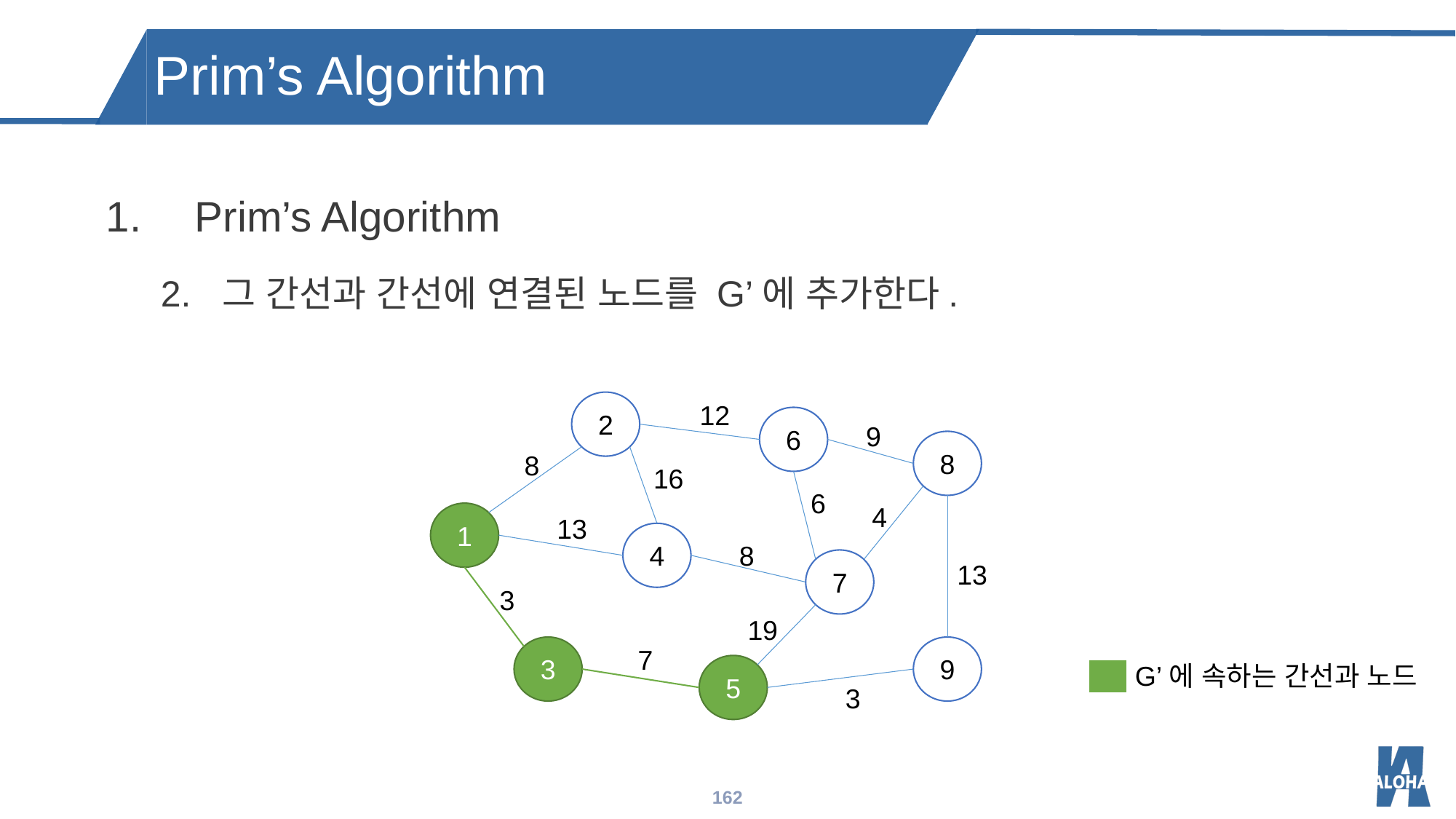

Prim’s Algorithm
Prim’s Algorithm
그 간선과 간선에 연결된 노드를 G’에 추가한다.
2
6
8
1
4
7
3
9
5
12
9
8
16
6
4
13
8
13
3
19
7
3
G’에 속하는 간선과 노드

162